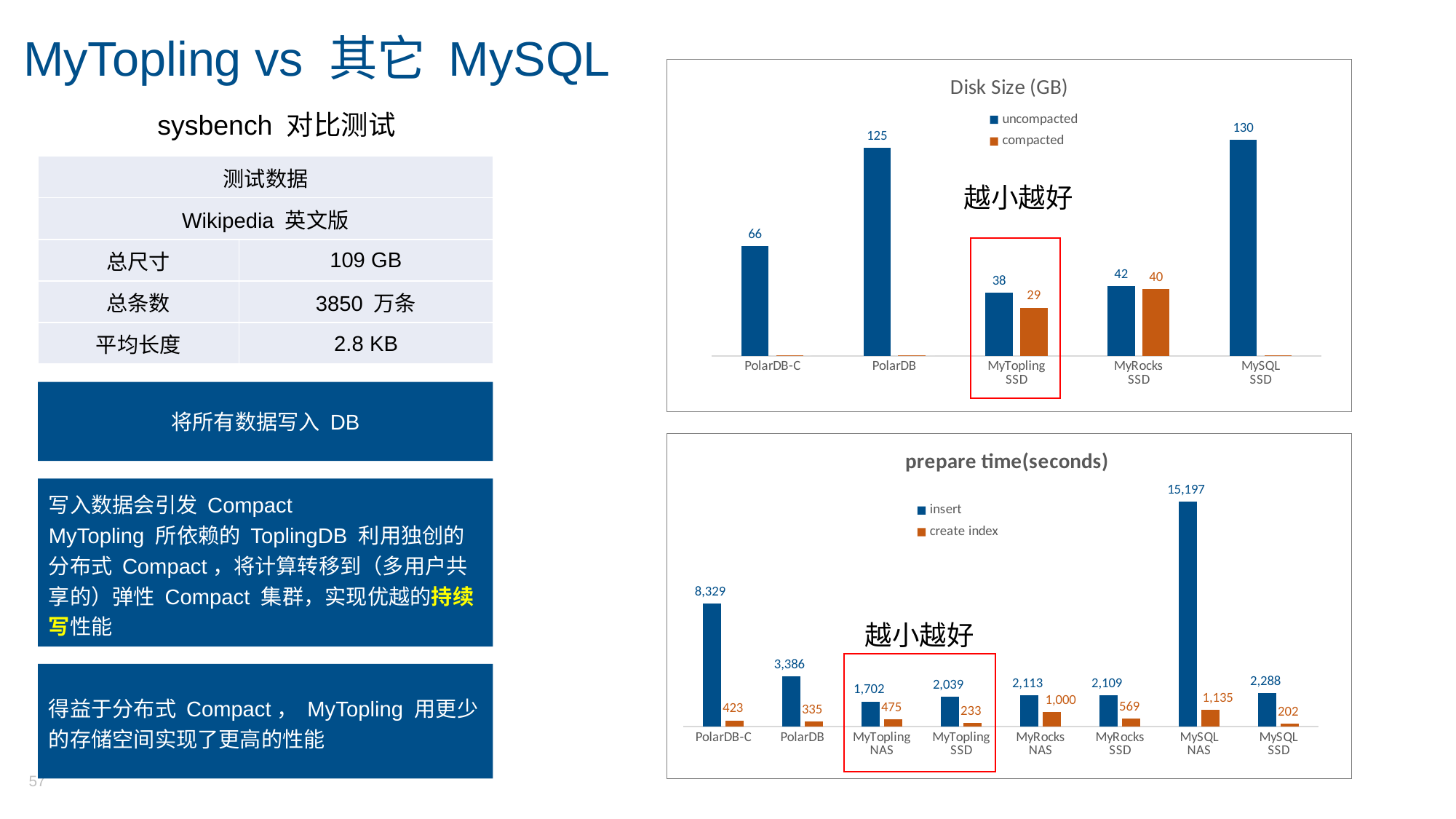

MyTopling vs 其它 MySQL

### Chart: Disk Size (GB)

| Category | uncompacted | compacted |
|---|---|---|
| PolarDB-C | 66.0 | 66.0 |
| PolarDB | 125.0 | 125.0 |
| MyTopling
SSD | 38.0 | 29.0 |
| MyRocks
SSD | 42.0 | 40.0 |
| MySQL
SSD | 130.0 | 130.0 |
sysbench 对比测试
| 测试数据 |  |
| --- | --- |
| Wikipedia 英文版 |  |
| 总尺寸 | 109 GB |
| 总条数 | 3850 万条 |
| 平均长度 | 2.8 KB |
越小越好
将所有数据写入 DB

### Chart: prepare time(seconds)

| Category |  |  |
|---|---|---|
| PolarDB-C | 8329.0 | 423.0 |
| PolarDB | 3386.0 | 335.0 |
| MyTopling
NAS | 1702.0 | 475.0 |
| MyTopling
SSD | 2039.0 | 233.0 |
| MyRocks
NAS | 2113.0 | 1000.0 |
| MyRocks
SSD | 2109.0 | 569.0 |
| MySQL
NAS | 15197.0 | 1135.0 |
| MySQL
SSD | 2288.0 | 202.0 |
写入数据会引发 Compact
MyTopling 所依赖的 ToplingDB 利用独创的分布式 Compact，将计算转移到（多用户共享的）弹性 Compact 集群，实现优越的持续写性能
越小越好
得益于分布式 Compact， MyTopling 用更少的存储空间实现了更高的性能